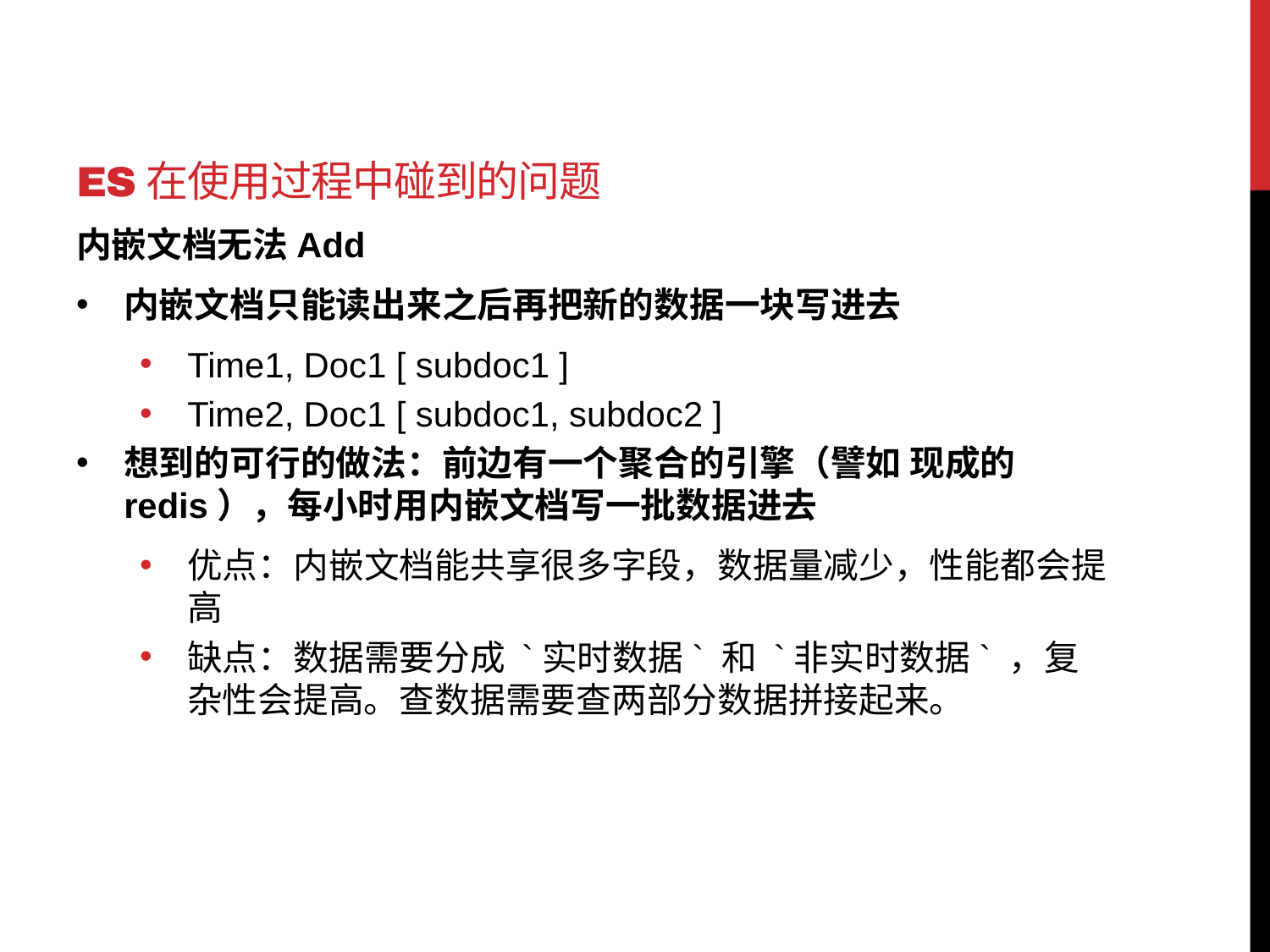

# ES在使用过程中碰到的问题
内嵌文档无法Add
内嵌文档只能读出来之后再把新的数据一块写进去
Time1, Doc1 [ subdoc1 ]
Time2, Doc1 [ subdoc1, subdoc2 ]
想到的可行的做法：前边有一个聚合的引擎（譬如 现成的redis），每小时用内嵌文档写一批数据进去
优点：内嵌文档能共享很多字段，数据量减少，性能都会提高
缺点：数据需要分成 `实时数据` 和 `非实时数据` ，复杂性会提高。查数据需要查两部分数据拼接起来。